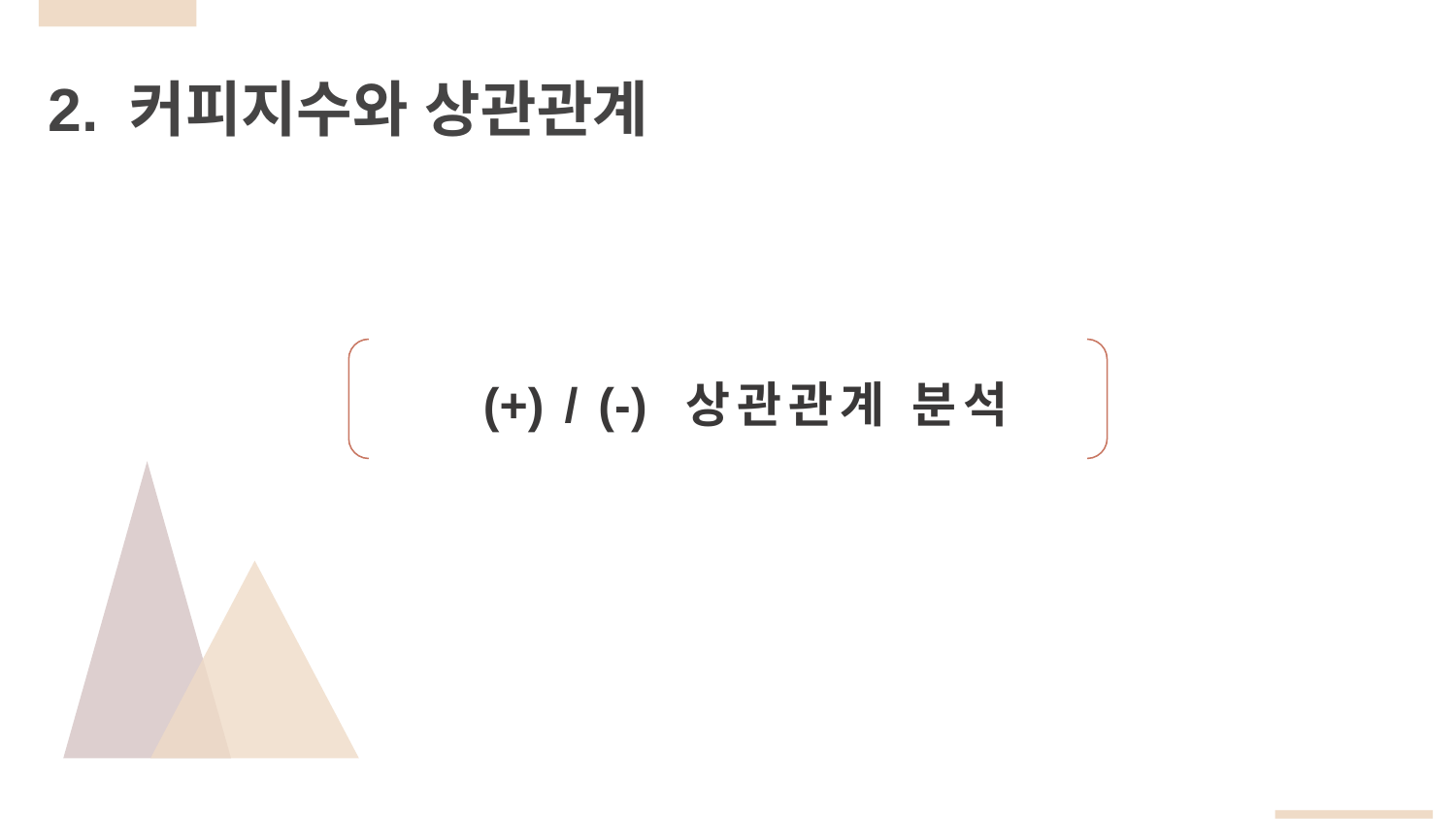

2. 커피지수와 상관관계

(+) / (-) 상관관계 분석